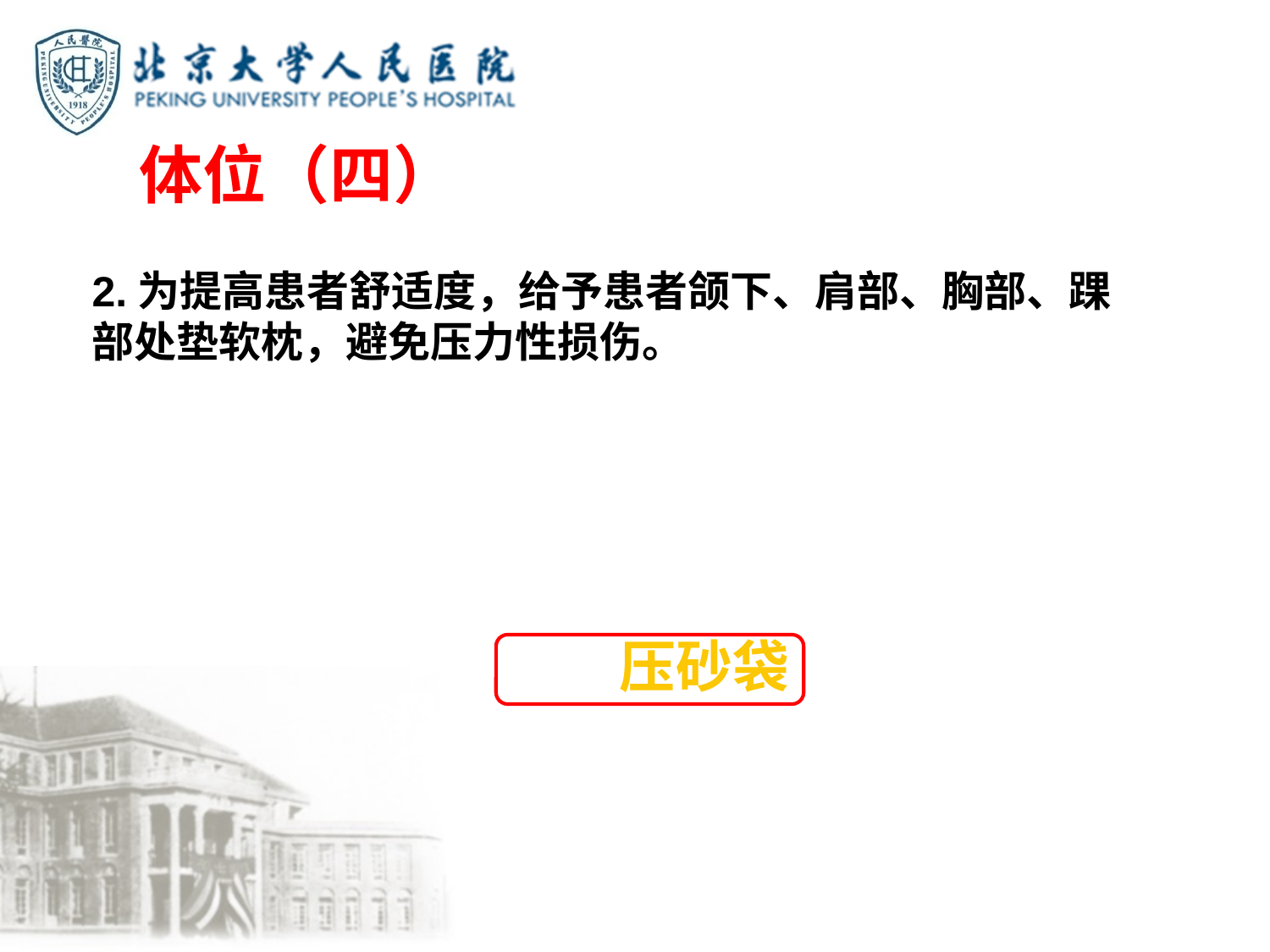

体位（四）
2.为提高患者舒适度，给予患者颌下、肩部、胸部、踝部处垫软枕，避免压力性损伤。
#

压砂袋